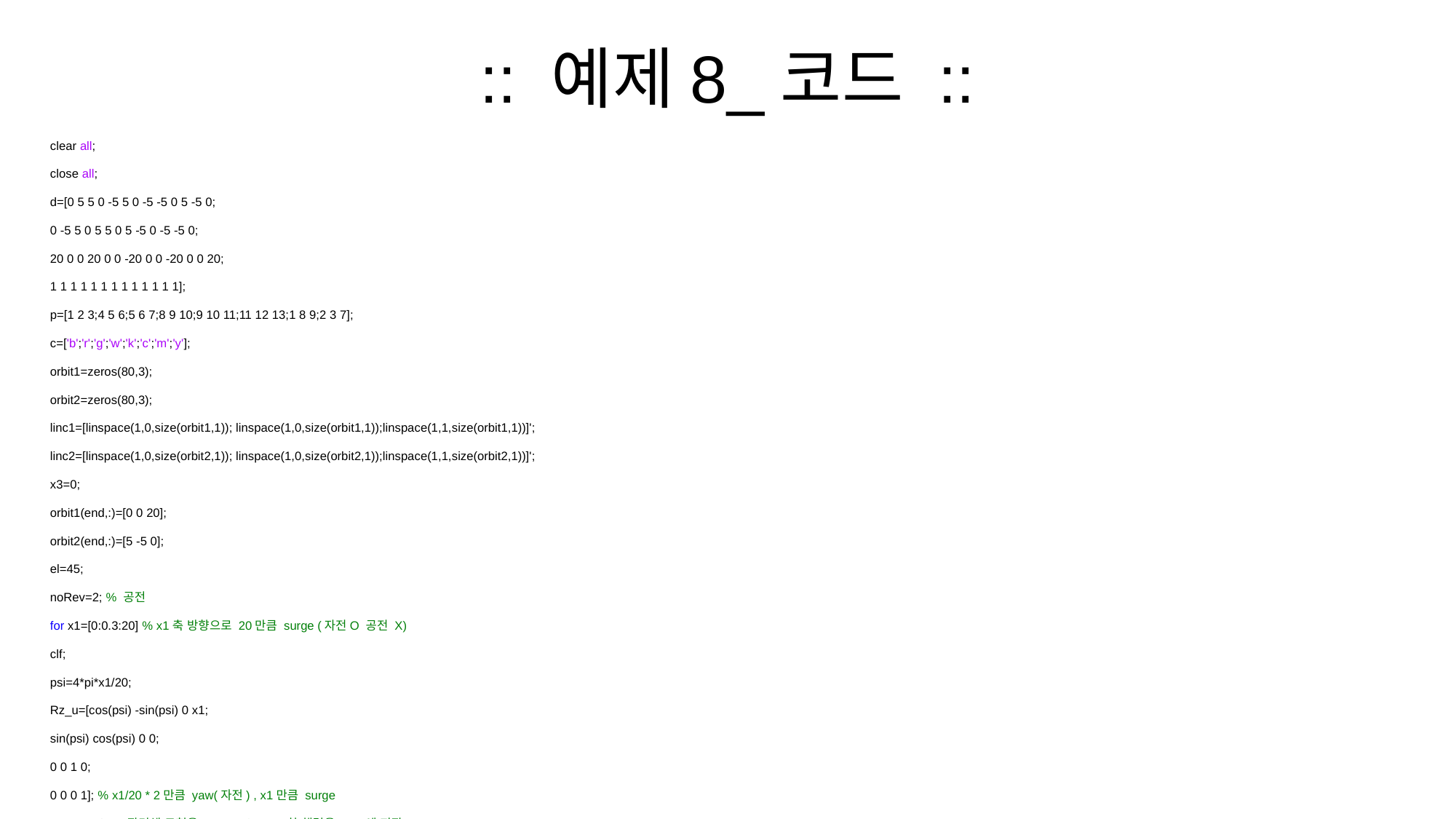

# :: 예제8_코드 ::
clear all;
close all;
d=[0 5 5 0 -5 5 0 -5 -5 0 5 -5 0;
0 -5 5 0 5 5 0 5 -5 0 -5 -5 0;
20 0 0 20 0 0 -20 0 0 -20 0 0 20;
1 1 1 1 1 1 1 1 1 1 1 1 1];
p=[1 2 3;4 5 6;5 6 7;8 9 10;9 10 11;11 12 13;1 8 9;2 3 7];
c=['b';'r';'g';'w';'k';'c';'m';'y'];
orbit1=zeros(80,3);
orbit2=zeros(80,3);
linc1=[linspace(1,0,size(orbit1,1)); linspace(1,0,size(orbit1,1));linspace(1,1,size(orbit1,1))]';
linc2=[linspace(1,0,size(orbit2,1)); linspace(1,0,size(orbit2,1));linspace(1,1,size(orbit2,1))]';
x3=0;
orbit1(end,:)=[0 0 20];
orbit2(end,:)=[5 -5 0];
el=45;
noRev=2; % 공전
for x1=[0:0.3:20] % x1축 방향으로 20만큼 surge (자전O 공전 X)
clf;
psi=4*pi*x1/20;
Rz_u=[cos(psi) -sin(psi) 0 x1;
sin(psi) cos(psi) 0 0;
0 0 1 0;
0 0 0 1]; % x1/20 * 2만큼 yaw(자전) , x1만큼 surge
y=Rz_u*d; % 팔면체 도형을 yaw and surge한 행렬을 -> y에 저장
line([y(1,:) y(1,1)],[y(2,:) y(2,1)],[y(3,:) y(3,1)]);
line([40 0 0],[0 0 0],[0 0 0],'Color','r');
line([0 0 0],[0 40 0],[0 0 0],'Color','g');
line([0 0 0],[0 0 0],[0 0 40],'Color','k');
orbit1=circshift(orbit1,-1);
orbit2=circshift(orbit2,-1);
orbit1(end,:)=[y(1,1) y(2,1) y(3,1)];
orbit2(end,:)=[y(1,2) y(2,2) y(3,2)];
for j=1:size(orbit1,1)-1
line([orbit1(j,1) orbit1(j+1,1)],[orbit1(j,2) orbit1(j+1,2)],[orbit1(j,3) orbit1(j+1,3)], ...
'Color',linc1(j,:),'LineWidth',2);
line([orbit2(j,1) orbit2(j+1,1)],[orbit2(j,2) orbit2(j+1,2)],[orbit2(j,3) orbit2(j+1,3)], ...
'Color',linc2(j,:),'LineWidth',2);
end
for i=1:1:8 % 팔면체 도형에 색깔 입혀주는 for문
patch([y(1,p(i,1)) y(1,p(i,2)), y(1,p(i,3))], ...
[y(2,p(i,1)) y(2,p(i,2)), y(2,p(i,3))], ...
[y(3,p(i,1)) y(3,p(i,2)), y(3,p(i,3))],c(i));
end
xlabel('x1-axis');ylabel('x2-axis');zlabel('x3-axis');
axis([-60 60 -60 60 -60 60]);
az=x1*4.5;
view(az,el); grid;
pause(0.000001);
end
for deg=0:4:720
clf;
x1=20*cos(deg*pi/180);
x2=20*sin(deg*pi/180);
x3=-deg/(noRev*360)*20;
psi=deg*4*pi/180;
Rz_round=[cos(psi) -sin(psi) 0 x1;
sin(psi) cos(psi) 0 x2;
0 0 1 x3;
0 0 0 1];
y=Rz_round*d;
line([y(1,:) y(1,1)],[y(2,:) y(2,1)],[y(3,:) y(3,1)]);
line([40 0 0],[0 0 0],[0 0 0],'Color','r');
line([0 0 0],[0 40 0],[0 0 0],'Color','g');
line([0 0 0],[0 0 0],[0 0 40],'Color','k');
orbit1=circshift(orbit1,-1);
orbit2=circshift(orbit2,-1);
orbit1(end,:)=[y(1,1) y(2,1) y(3,1)];
orbit2(end,:)=[y(1,2) y(2,2) y(3,2)];
for j=1:size(orbit1,1)-1
line([orbit1(j,1) orbit1(j+1,1)],[orbit1(j,2) orbit1(j+1,2)],[orbit1(j,3) orbit1(j+1,3)], ...
'Color',linc1(j,:),'LineWidth',2);
line([orbit2(j,1) orbit2(j+1,1)],[orbit2(j,2) orbit2(j+1,2)],[orbit2(j,3) orbit2(j+1,3)], ...
'Color',linc2(j,:),'LineWidth',2);
end
for i=1:1:8
patch([y(1,p(i,1)) y(1,p(i,2)), y(1,p(i,3))], ...
[y(2,p(i,1)) y(2,p(i,2)), y(2,p(i,3))], ...
[y(3,p(i,1)) y(3,p(i,2)), y(3,p(i,3))],c(i));
end
xlabel('x1-axis');ylabel('x2-axis');zlabel('x3-axis');
axis([-60 60 -60 60 -60 60]);
az2=az+deg/2;
el2=el-75*sind(deg);
view(az2,el2); grid;
pause(0.000001);
end